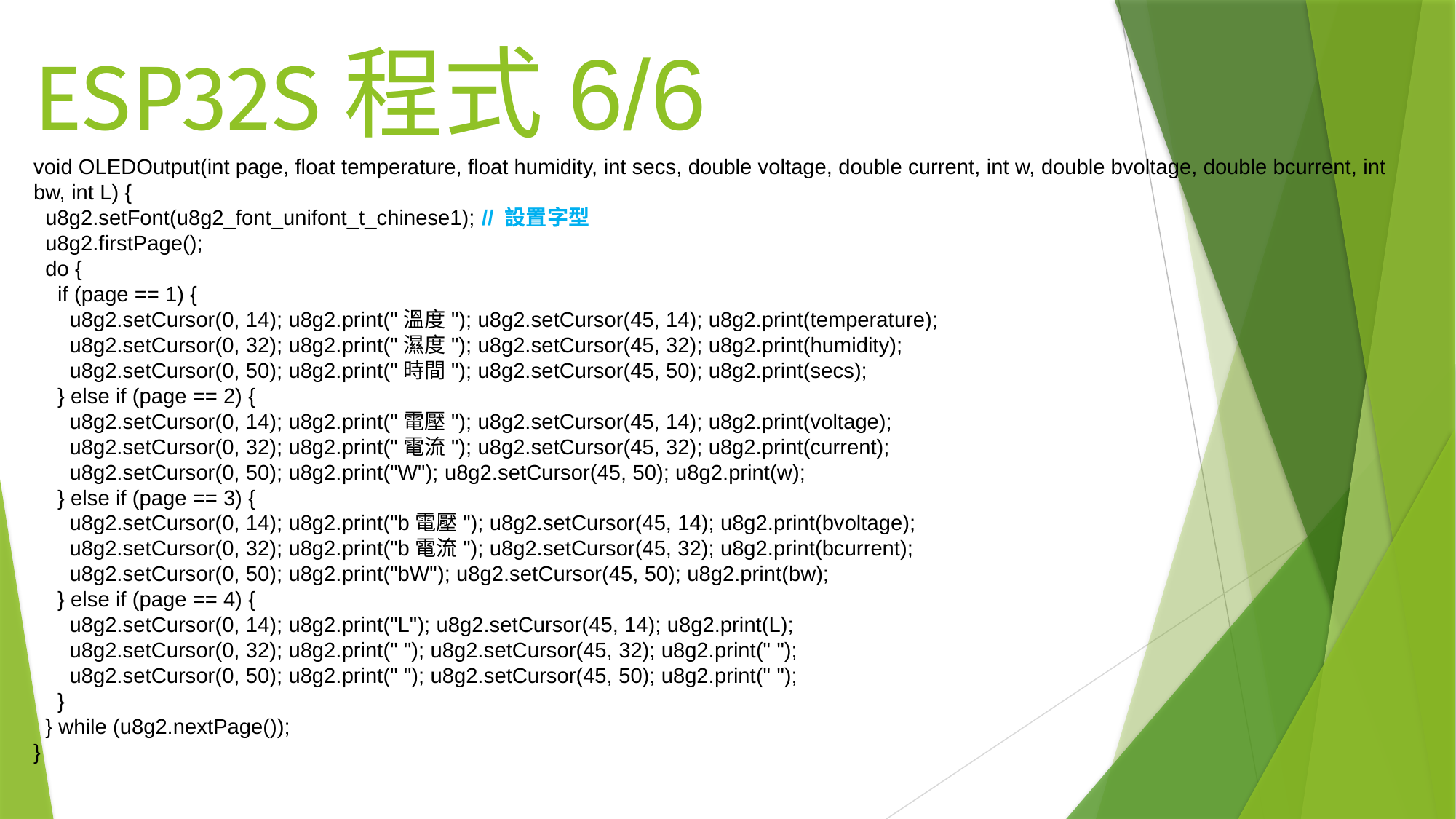

# ESP32S程式6/6
void OLEDOutput(int page, float temperature, float humidity, int secs, double voltage, double current, int w, double bvoltage, double bcurrent, int bw, int L) {
  u8g2.setFont(u8g2_font_unifont_t_chinese1); // 設置字型
  u8g2.firstPage();
  do {
    if (page == 1) {
      u8g2.setCursor(0, 14); u8g2.print("溫度"); u8g2.setCursor(45, 14); u8g2.print(temperature);
      u8g2.setCursor(0, 32); u8g2.print("濕度"); u8g2.setCursor(45, 32); u8g2.print(humidity);
      u8g2.setCursor(0, 50); u8g2.print("時間"); u8g2.setCursor(45, 50); u8g2.print(secs);
    } else if (page == 2) {
      u8g2.setCursor(0, 14); u8g2.print("電壓"); u8g2.setCursor(45, 14); u8g2.print(voltage);
      u8g2.setCursor(0, 32); u8g2.print("電流"); u8g2.setCursor(45, 32); u8g2.print(current);
      u8g2.setCursor(0, 50); u8g2.print("W"); u8g2.setCursor(45, 50); u8g2.print(w);
    } else if (page == 3) {
      u8g2.setCursor(0, 14); u8g2.print("b電壓"); u8g2.setCursor(45, 14); u8g2.print(bvoltage);
      u8g2.setCursor(0, 32); u8g2.print("b電流"); u8g2.setCursor(45, 32); u8g2.print(bcurrent);
      u8g2.setCursor(0, 50); u8g2.print("bW"); u8g2.setCursor(45, 50); u8g2.print(bw);
    } else if (page == 4) {
      u8g2.setCursor(0, 14); u8g2.print("L"); u8g2.setCursor(45, 14); u8g2.print(L);
      u8g2.setCursor(0, 32); u8g2.print(" "); u8g2.setCursor(45, 32); u8g2.print(" ");
      u8g2.setCursor(0, 50); u8g2.print(" "); u8g2.setCursor(45, 50); u8g2.print(" ");
    }
  } while (u8g2.nextPage());
}